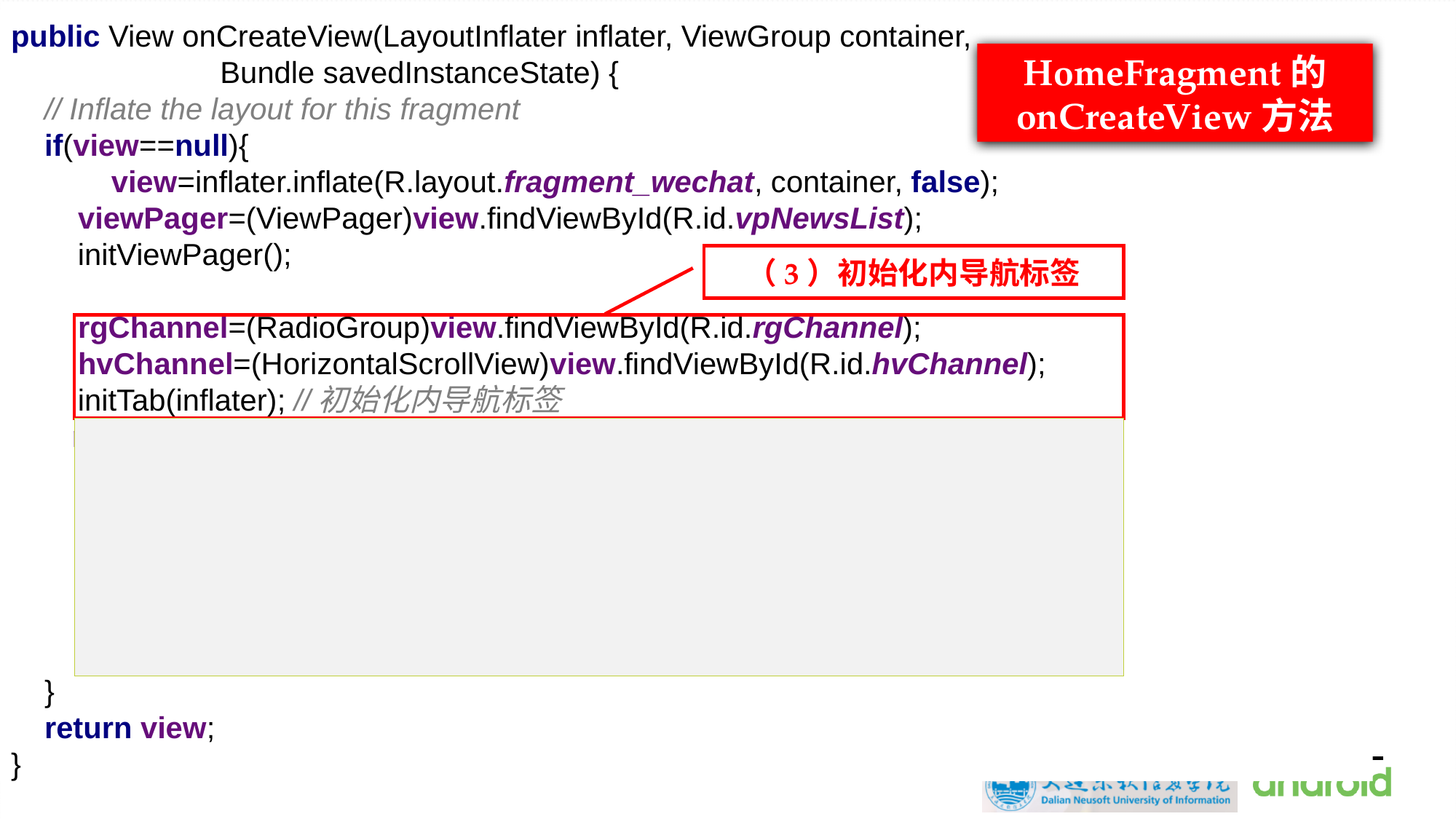

public View onCreateView(LayoutInflater inflater, ViewGroup container,
                         Bundle savedInstanceState) {
    // Inflate the layout for this fragment
    if(view==null){
            view=inflater.inflate(R.layout.fragment_wechat, container, false);
        viewPager=(ViewPager)view.findViewById(R.id.vpNewsList);
        initViewPager();
        rgChannel=(RadioGroup)view.findViewById(R.id.rgChannel);
        hvChannel=(HorizontalScrollView)view.findViewById(R.id.hvChannel);
        initTab(inflater); //初始化内导航标签
        rgChannel.setOnCheckedChangeListener( //单选按钮的监听事件响应
                new RadioGroup.OnCheckedChangeListener() {
                    @Override
                    public void onCheckedChanged(RadioGroup group,int checkedId) {
                        viewPager.setCurrentItem(checkedId);
                    }
                });
    }
    return view;
}
HomeFragment的
onCreateView方法
（3）初始化内导航标签